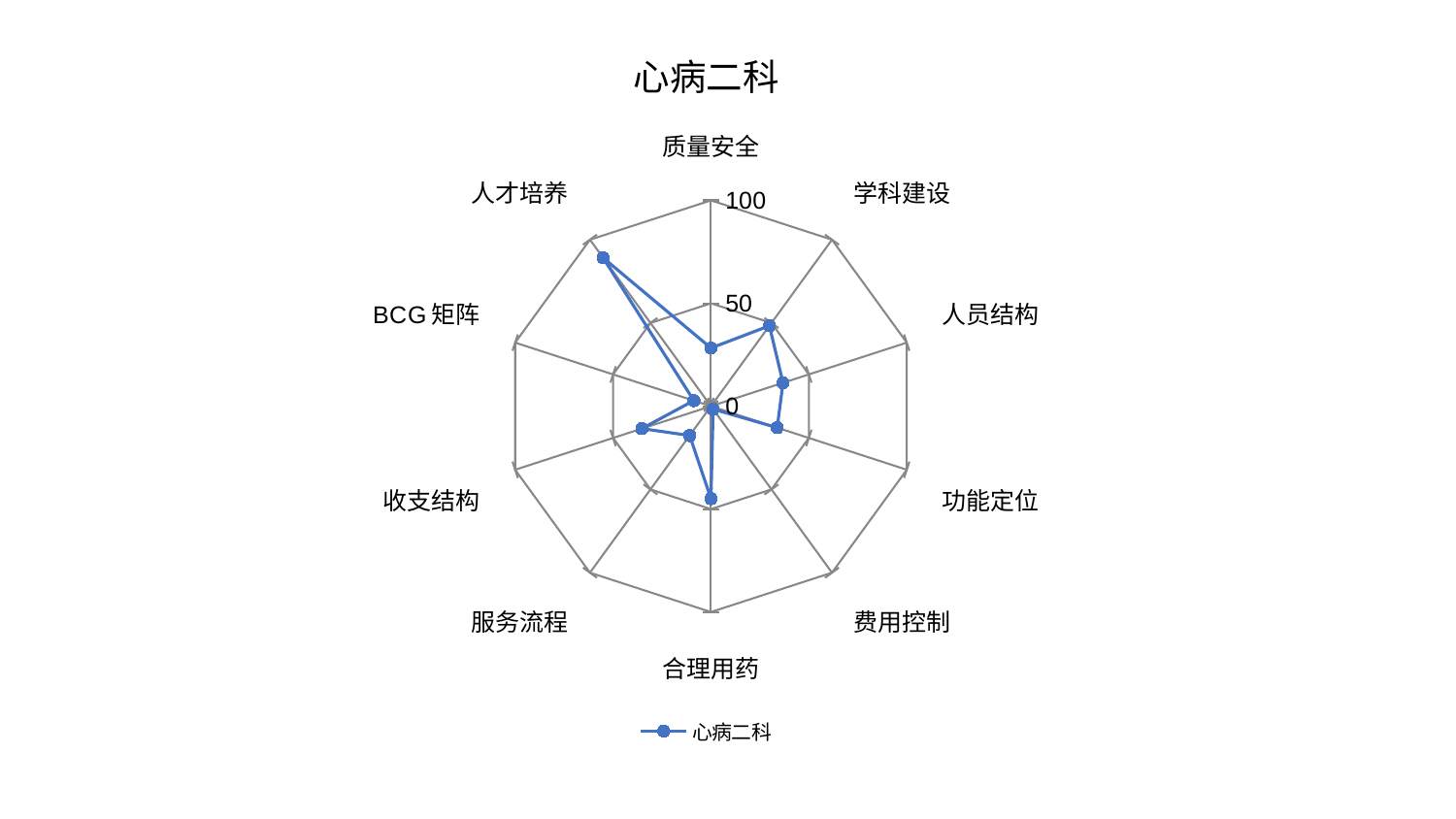

### Chart: 心病二科

| Category | 心病二科 |
|---|---|
| 质量安全 | 28.24858382206984 |
| 学科建设 | 48.28276058996214 |
| 人员结构 | 36.812473596302354 |
| 功能定位 | 33.8157817821445 |
| 费用控制 | 1.8113887430118425 |
| 合理用药 | 44.94412481754151 |
| 服务流程 | 17.65226980202351 |
| 收支结构 | 35.30185199263601 |
| BCG矩阵 | 8.762477100294253 |
| 人才培养 | 89.18630006955463 |
145